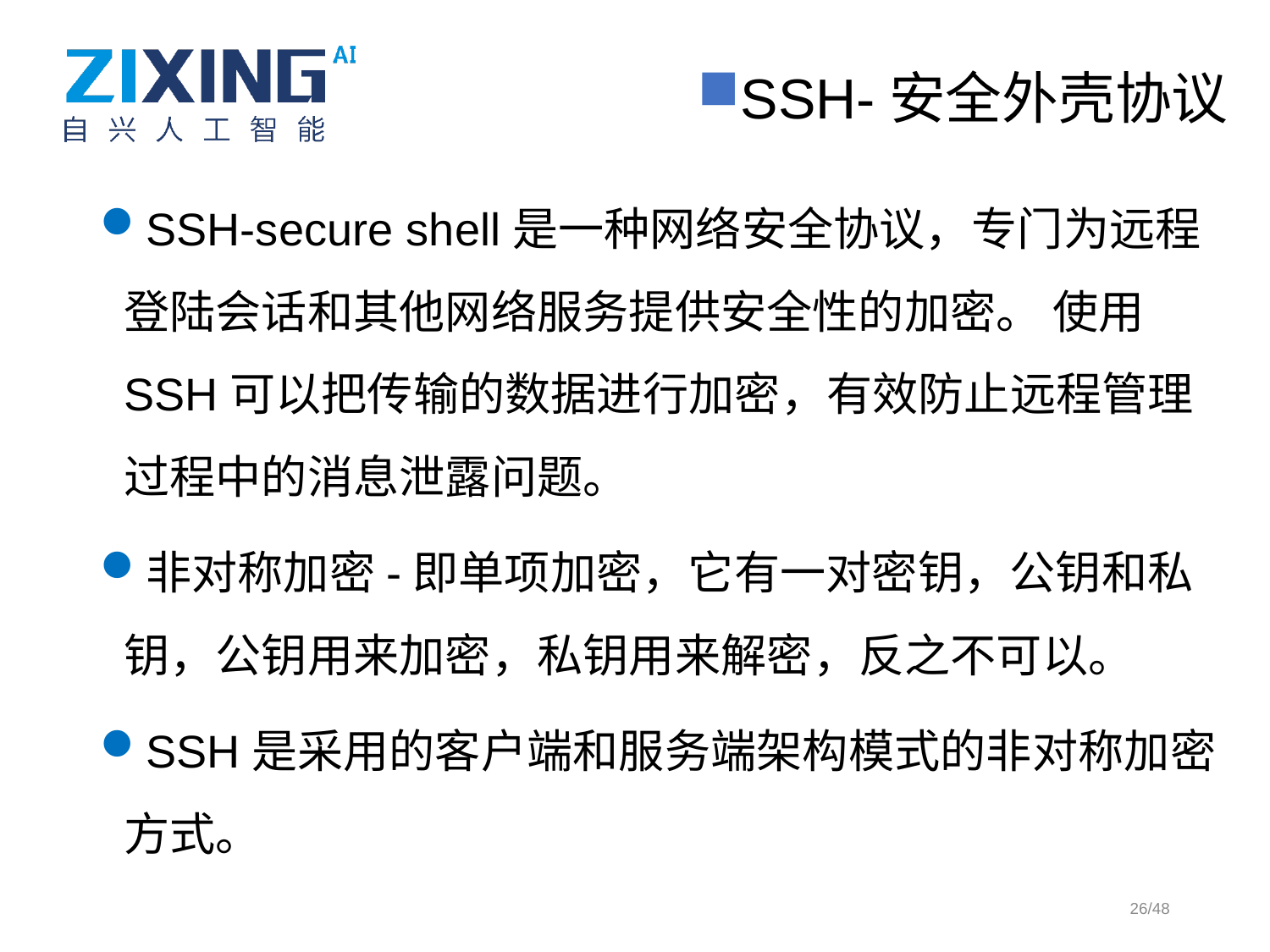

SSH-安全外壳协议
SSH-secure shell是一种网络安全协议，专门为远程登陆会话和其他网络服务提供安全性的加密。 使用SSH可以把传输的数据进行加密，有效防止远程管理过程中的消息泄露问题。
非对称加密-即单项加密，它有一对密钥，公钥和私钥，公钥用来加密，私钥用来解密，反之不可以。
SSH是采用的客户端和服务端架构模式的非对称加密方式。
26/48